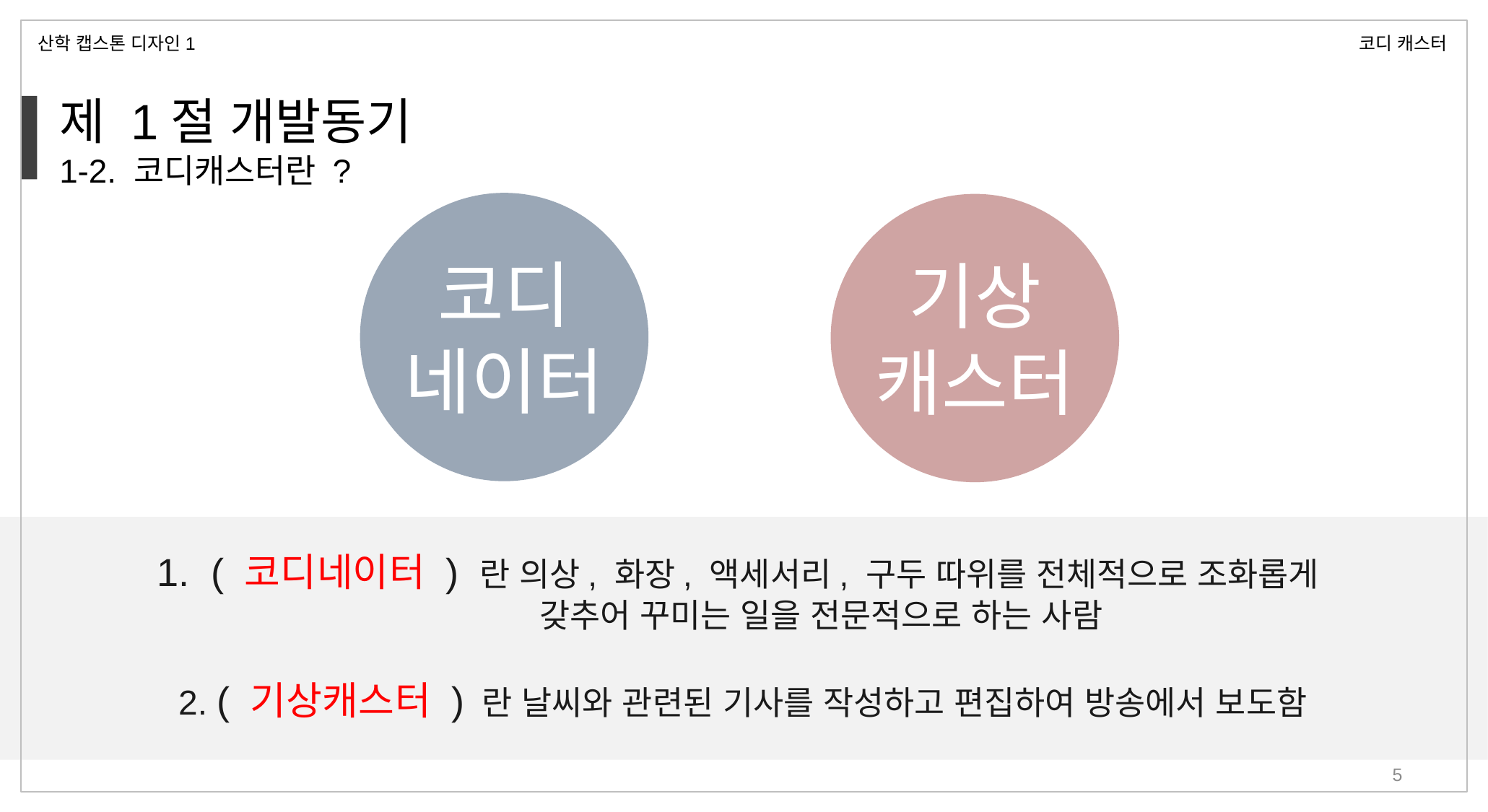

산학 캡스톤 디자인1
코디 캐스터
제 1절 개발동기
1-2. 코디캐스터란 ?

코디
네이터

기상
캐스터
+

( 코디네이터 ) 란 의상, 화장, 액세서리, 구두 따위를 전체적으로 조화롭게
                갖추어 꾸미는 일을 전문적으로 하는 사람

2. ( 기상캐스터 ) 란 날씨와 관련된 기사를 작성하고 편집하여 방송에서 보도함
5